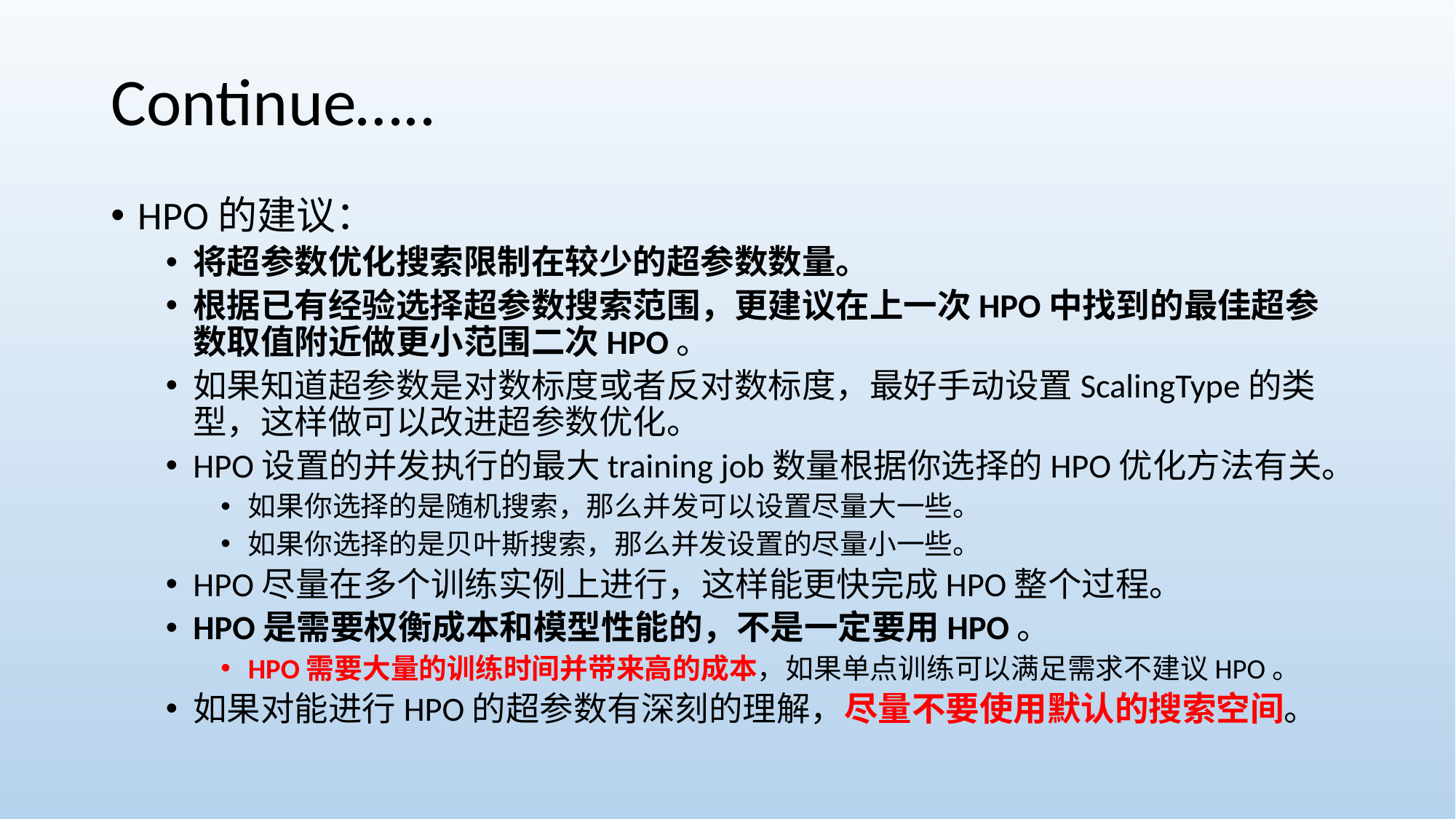

# Continue…..
HPO的建议：
将超参数优化搜索限制在较少的超参数数量。
根据已有经验选择超参数搜索范围，更建议在上一次HPO中找到的最佳超参数取值附近做更小范围二次HPO。
如果知道超参数是对数标度或者反对数标度，最好手动设置ScalingType的类型，这样做可以改进超参数优化。
HPO设置的并发执行的最大training job数量根据你选择的HPO优化方法有关。
如果你选择的是随机搜索，那么并发可以设置尽量大一些。
如果你选择的是贝叶斯搜索，那么并发设置的尽量小一些。
HPO尽量在多个训练实例上进行，这样能更快完成HPO整个过程。
HPO是需要权衡成本和模型性能的，不是一定要用HPO。
HPO需要大量的训练时间并带来高的成本，如果单点训练可以满足需求不建议HPO。
如果对能进行HPO的超参数有深刻的理解，尽量不要使用默认的搜索空间。